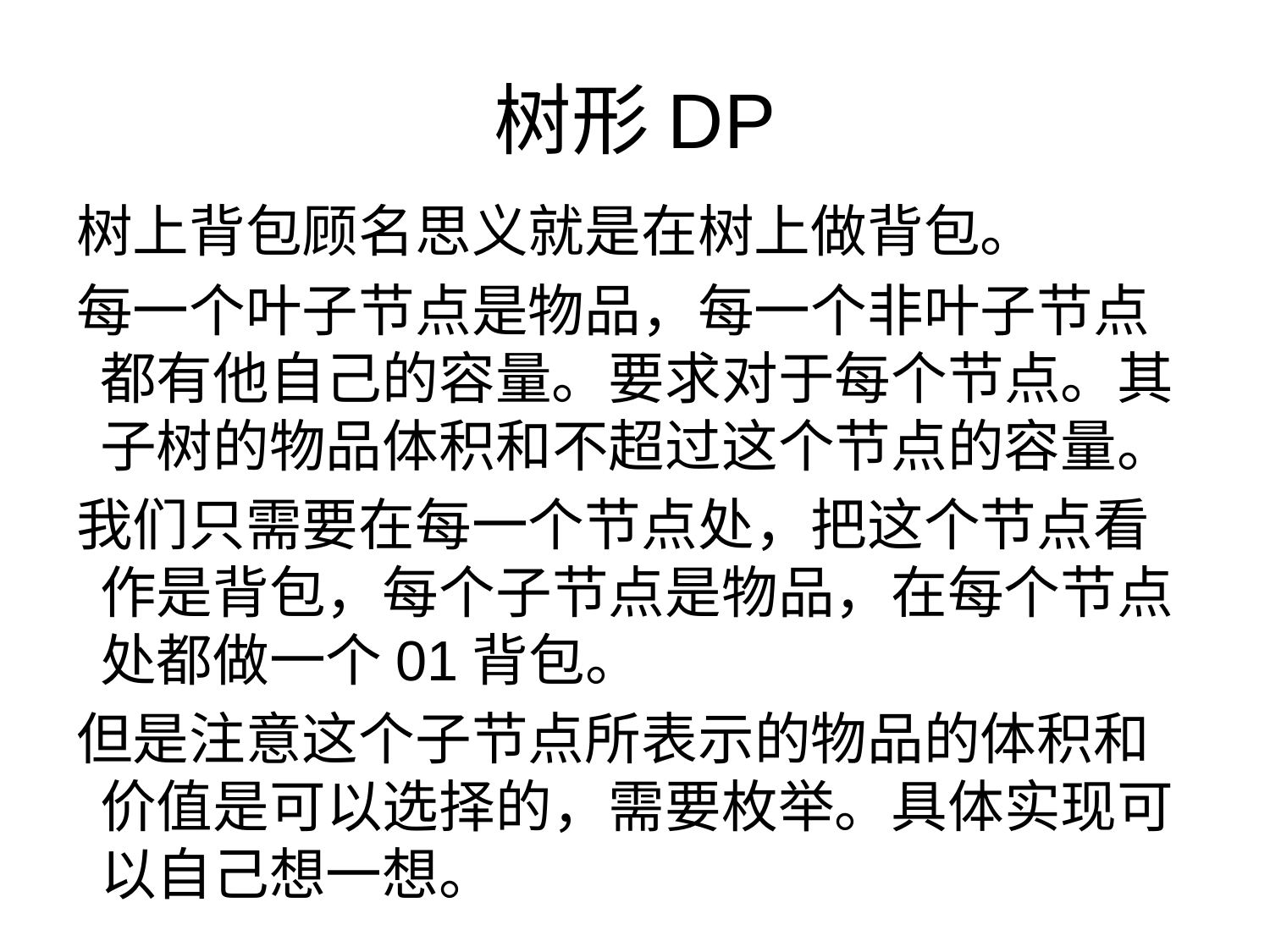

# 树形DP
树上背包顾名思义就是在树上做背包。
每一个叶子节点是物品，每一个非叶子节点都有他自己的容量。要求对于每个节点。其子树的物品体积和不超过这个节点的容量。
我们只需要在每一个节点处，把这个节点看作是背包，每个子节点是物品，在每个节点处都做一个01背包。
但是注意这个子节点所表示的物品的体积和价值是可以选择的，需要枚举。具体实现可以自己想一想。